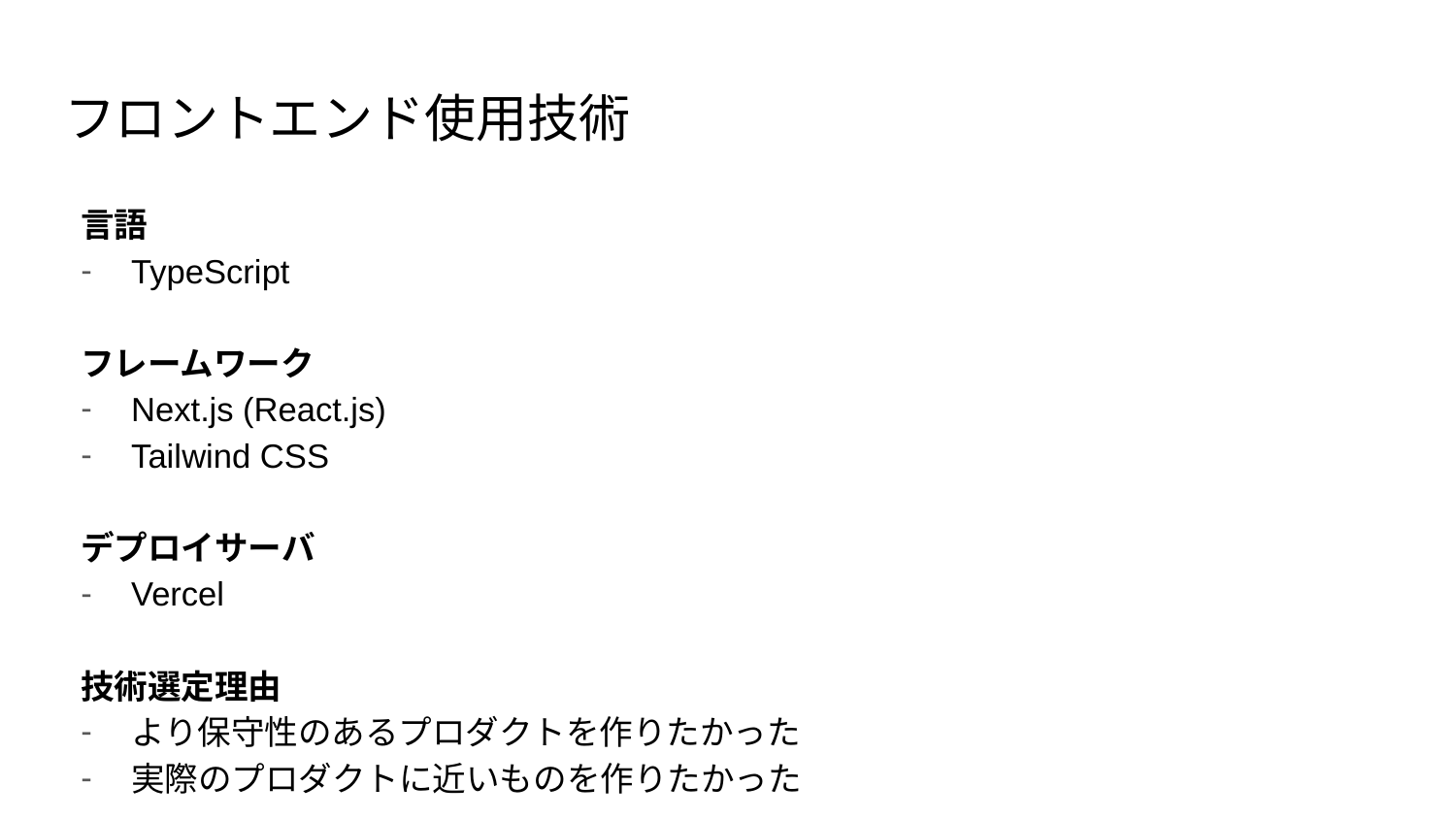

# フロントエンド使用技術
言語
TypeScript

フレームワーク
Next.js (React.js)
Tailwind CSS

デプロイサーバ
Vercel

技術選定理由
より保守性のあるプロダクトを作りたかった
実際のプロダクトに近いものを作りたかった